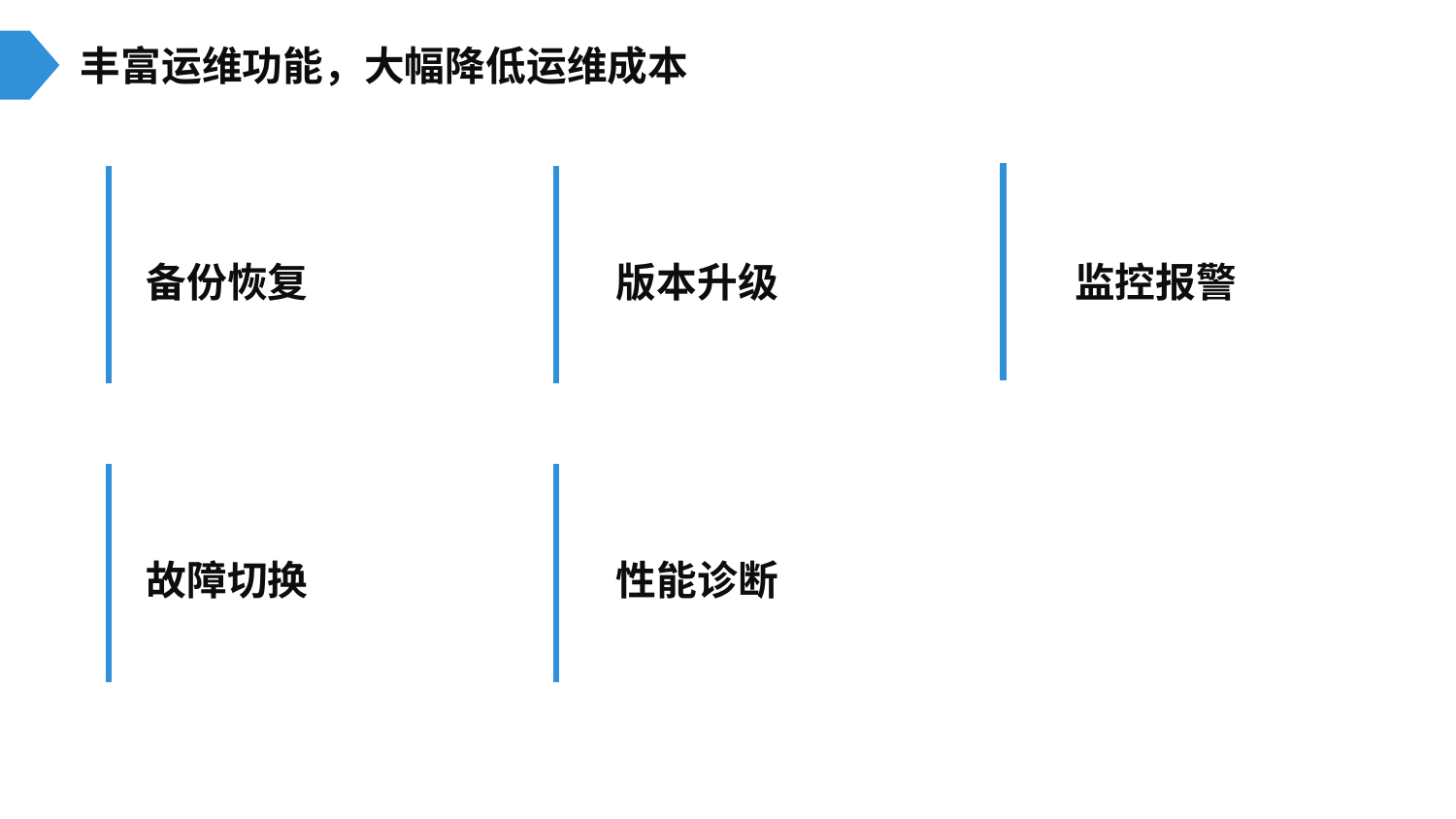

丰富运维功能，大幅降低运维成本
这里输入简单的文字概述这里输入简单文字概述简单的文字概述这里输入简单的文字概述这里输入简单
备份恢复
版本升级
监控报警
故障切换
性能诊断
这里输入简单的文字概述这里输入简单文字概述简单的文字概述这里输入简单的文字概述这里输入简单